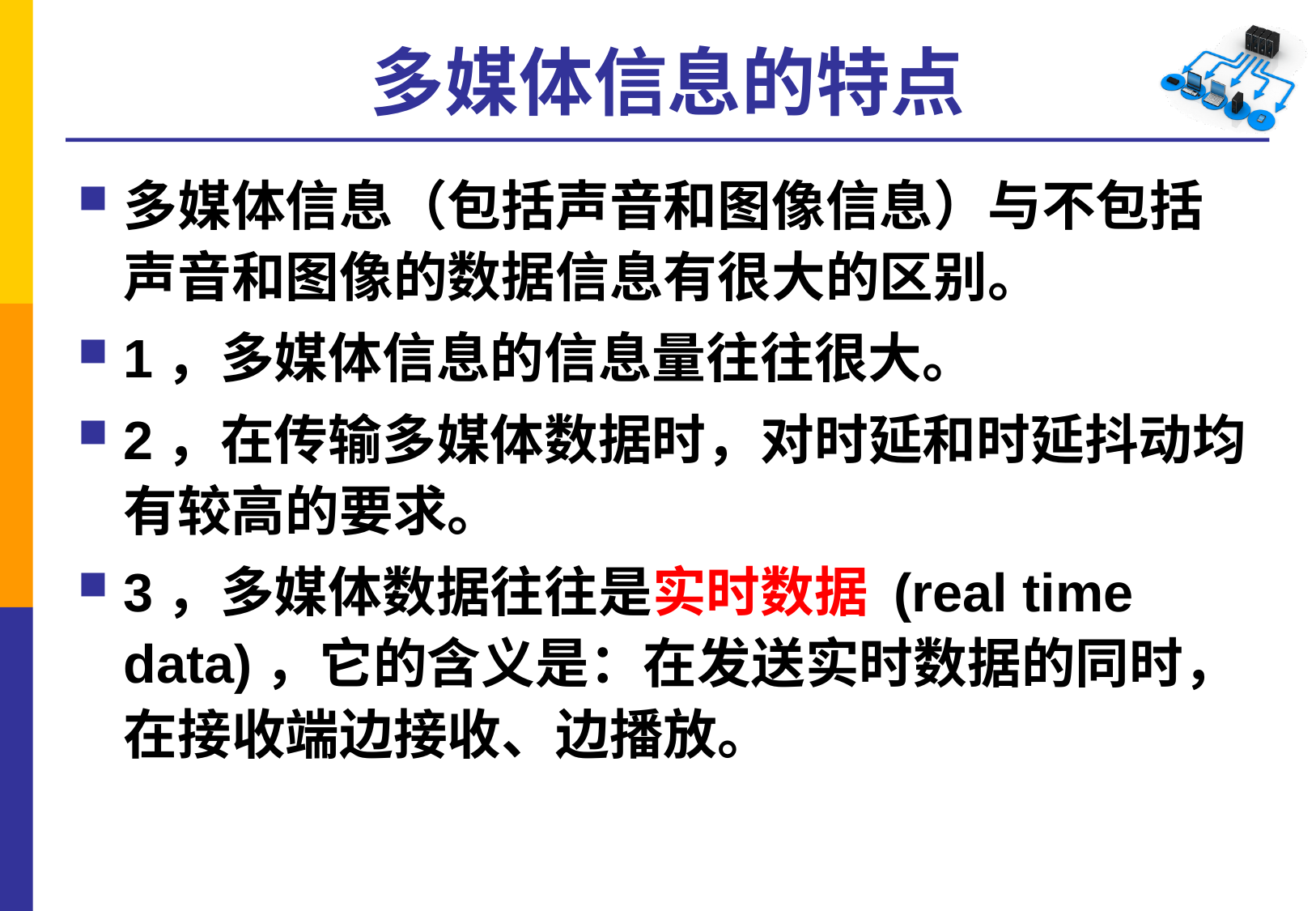

# 多媒体信息的特点
多媒体信息（包括声音和图像信息）与不包括声音和图像的数据信息有很大的区别。
1，多媒体信息的信息量往往很大。
2，在传输多媒体数据时，对时延和时延抖动均有较高的要求。
3，多媒体数据往往是实时数据 (real time data)，它的含义是：在发送实时数据的同时，在接收端边接收、边播放。